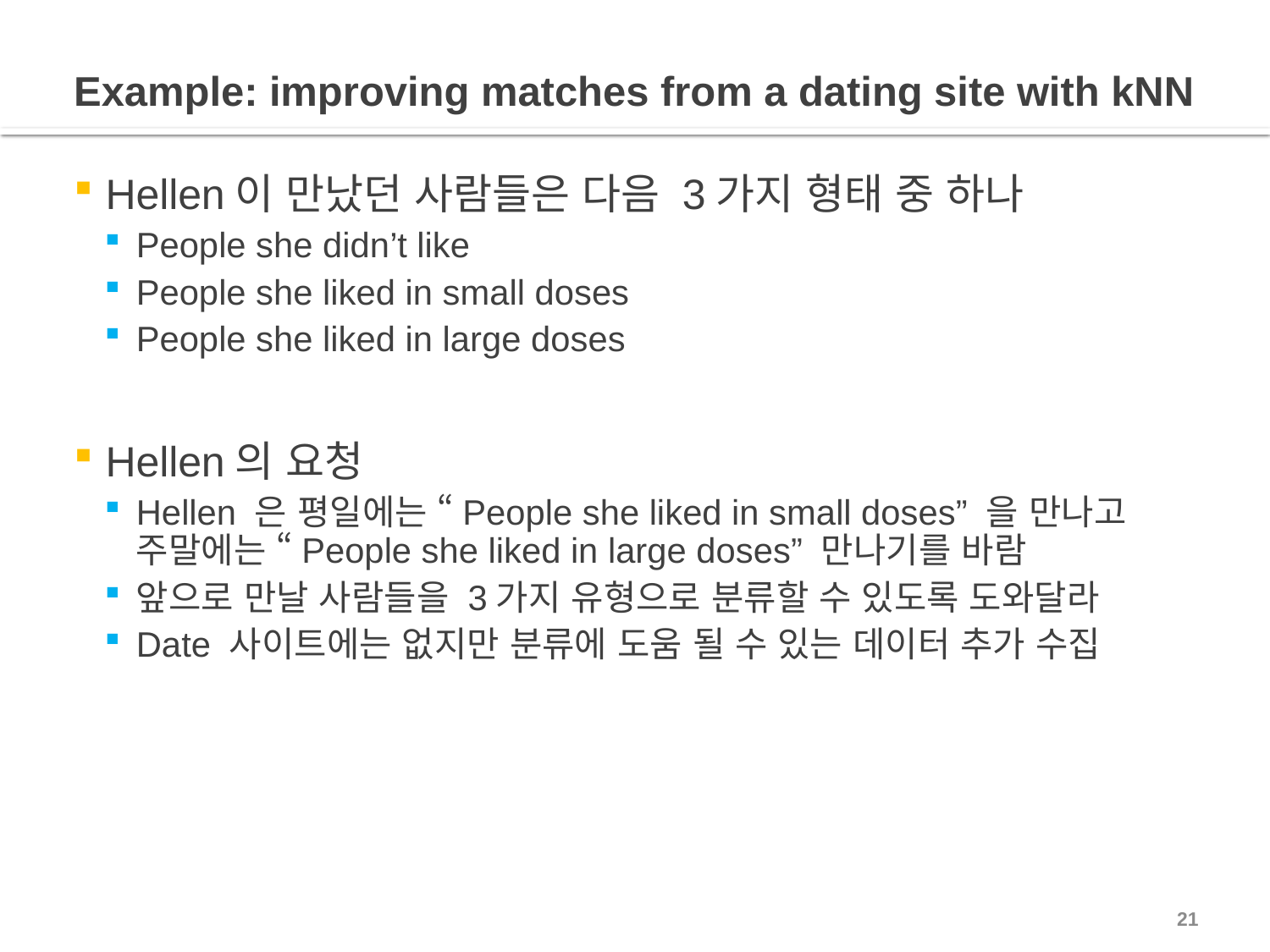

# Example: improving matches from a dating site with kNN
Hellen이 만났던 사람들은 다음 3가지 형태 중 하나
People she didn’t like
People she liked in small doses
People she liked in large doses

Hellen의 요청
Hellen 은 평일에는 “People she liked in small doses” 을 만나고 주말에는 “People she liked in large doses” 만나기를 바람
앞으로 만날 사람들을 3가지 유형으로 분류할 수 있도록 도와달라
Date 사이트에는 없지만 분류에 도움 될 수 있는 데이터 추가 수집
21